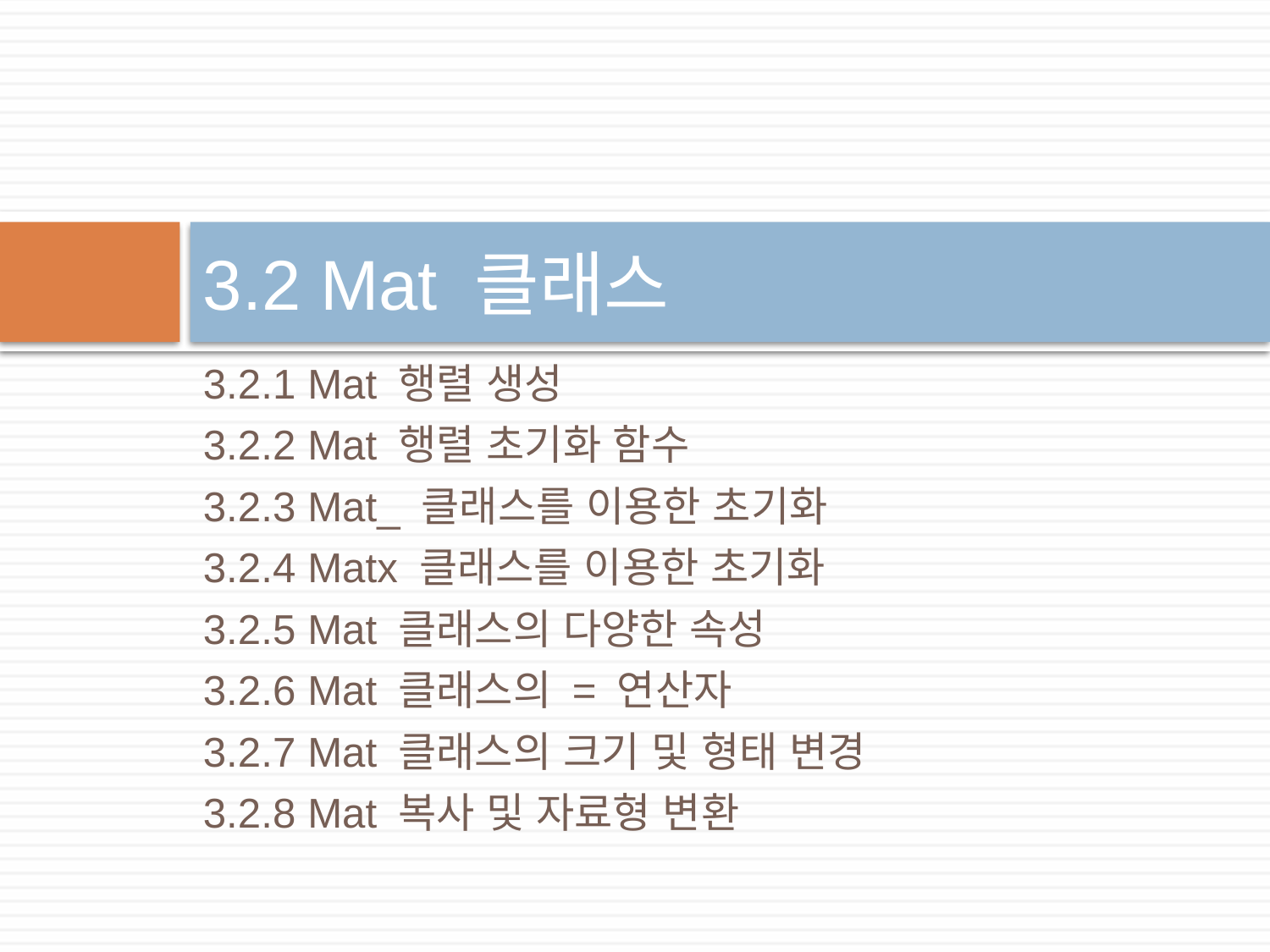

# 3.2 Mat 클래스
3.2.1 Mat 행렬 생성
3.2.2 Mat 행렬 초기화 함수
3.2.3 Mat_ 클래스를 이용한 초기화
3.2.4 Matx 클래스를 이용한 초기화
3.2.5 Mat 클래스의 다양한 속성
3.2.6 Mat 클래스의 = 연산자
3.2.7 Mat 클래스의 크기 및 형태 변경
3.2.8 Mat 복사 및 자료형 변환